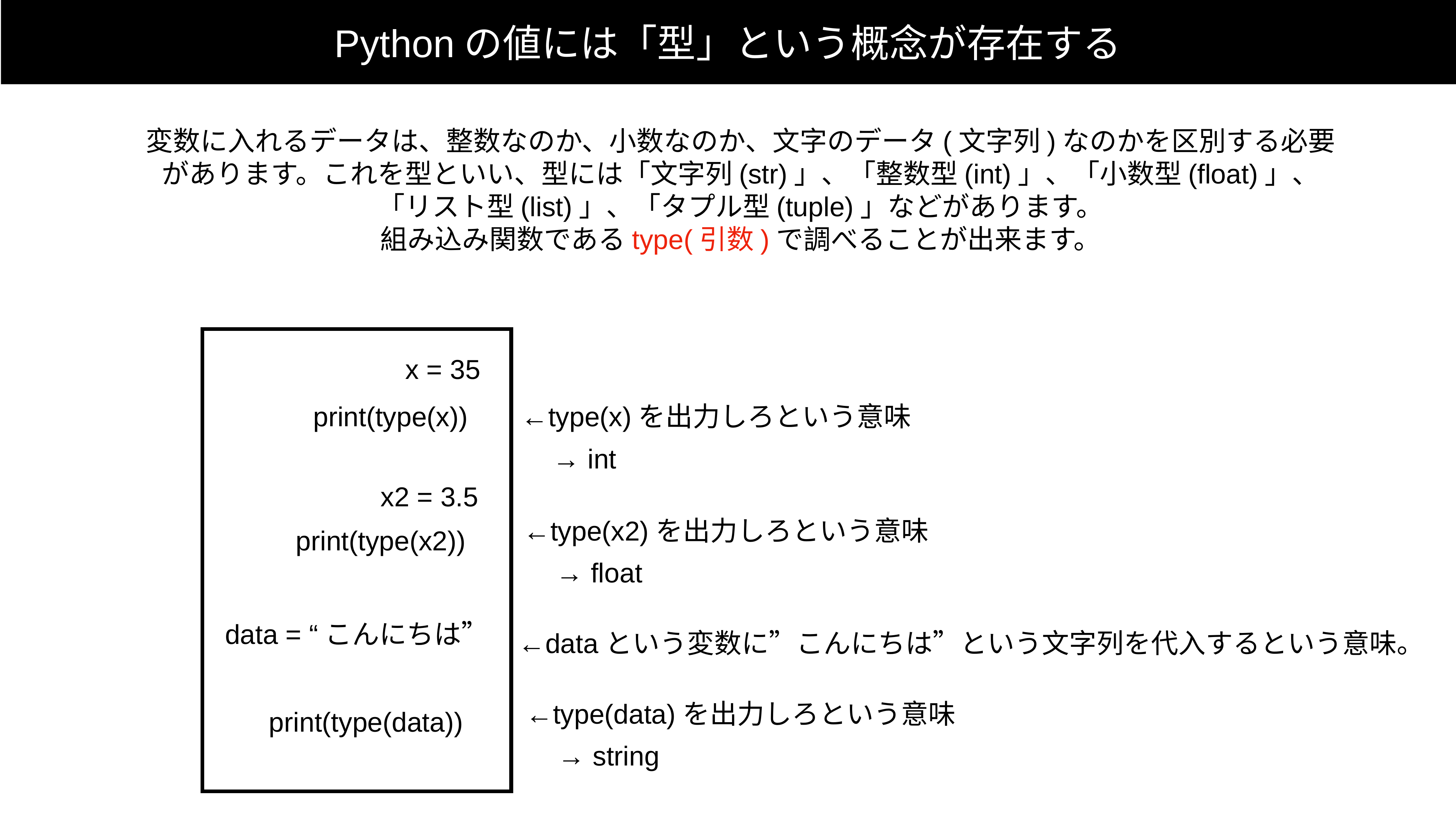

Pythonの値には「型」という概念が存在する
変数に入れるデータは、整数なのか、小数なのか、文字のデータ(文字列)なのかを区別する必要
があります。これを型といい、型には「文字列(str)」、「整数型(int)」、「小数型(float)」、
「リスト型(list)」、「タプル型(tuple)」などがあります。
組み込み関数であるtype(引数)で調べることが出来ます。

x = 35
print(type(x))
←type(x)を出力しろという意味
→ int
x2 = 3.5
←type(x2)を出力しろという意味
print(type(x2))
→ float
←dataという変数に”こんにちは”という文字列を代入するという意味。
data = “こんにちは”
←type(data)を出力しろという意味
print(type(data))
→ string